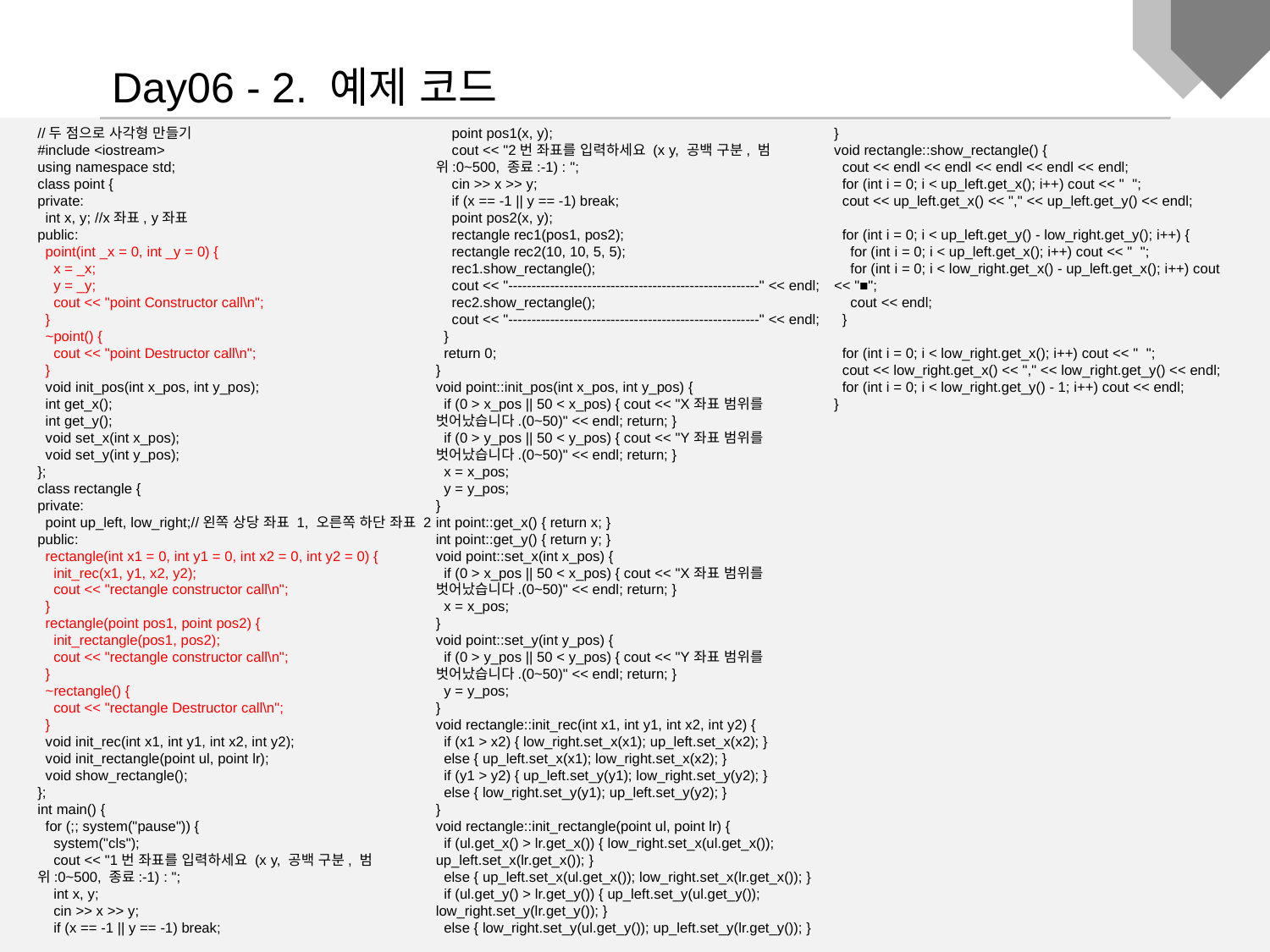

Day06 - 2. 예제 코드
//두 점으로 사각형 만들기
#include <iostream>
using namespace std;
class point {
private:
  int x, y; //x좌표, y좌표
public:
  point(int _x = 0, int _y = 0) {
    x = _x;
    y = _y;
    cout << "point Constructor call\n";
  }
  ~point() {
    cout << "point Destructor call\n";
  }
  void init_pos(int x_pos, int y_pos);
  int get_x();
  int get_y();
  void set_x(int x_pos);
  void set_y(int y_pos);
};
class rectangle {
private:
  point up_left, low_right;//왼쪽 상당 좌표 1, 오른쪽 하단 좌표 2
public:
  rectangle(int x1 = 0, int y1 = 0, int x2 = 0, int y2 = 0) {
    init_rec(x1, y1, x2, y2);
    cout << "rectangle constructor call\n";
  }
  rectangle(point pos1, point pos2) {
    init_rectangle(pos1, pos2);
    cout << "rectangle constructor call\n";
  }
  ~rectangle() {
    cout << "rectangle Destructor call\n";
  }
  void init_rec(int x1, int y1, int x2, int y2);
  void init_rectangle(point ul, point lr);
  void show_rectangle();
};
int main() {
  for (;; system("pause")) {
    system("cls");
    cout << "1번 좌표를 입력하세요 (x y, 공백 구분, 범위:0~500, 종료:-1) : ";
    int x, y;
    cin >> x >> y;
    if (x == -1 || y == -1) break;
    point pos1(x, y);
    cout << "2번 좌표를 입력하세요 (x y, 공백 구분, 범위:0~500, 종료:-1) : ";
    cin >> x >> y;
    if (x == -1 || y == -1) break;
    point pos2(x, y);
    rectangle rec1(pos1, pos2);
    rectangle rec2(10, 10, 5, 5);
    rec1.show_rectangle();
    cout << "------------------------------------------------------" << endl;
    rec2.show_rectangle();
    cout << "------------------------------------------------------" << endl;
  }
  return 0;
}
void point::init_pos(int x_pos, int y_pos) {
  if (0 > x_pos || 50 < x_pos) { cout << "X좌표 범위를 벗어났습니다.(0~50)" << endl; return; }
  if (0 > y_pos || 50 < y_pos) { cout << "Y좌표 범위를 벗어났습니다.(0~50)" << endl; return; }
  x = x_pos;
  y = y_pos;
}
int point::get_x() { return x; }
int point::get_y() { return y; }
void point::set_x(int x_pos) {
  if (0 > x_pos || 50 < x_pos) { cout << "X좌표 범위를 벗어났습니다.(0~50)" << endl; return; }
  x = x_pos;
}
void point::set_y(int y_pos) {
  if (0 > y_pos || 50 < y_pos) { cout << "Y좌표 범위를 벗어났습니다.(0~50)" << endl; return; }
  y = y_pos;
}
void rectangle::init_rec(int x1, int y1, int x2, int y2) {
  if (x1 > x2) { low_right.set_x(x1); up_left.set_x(x2); }
  else { up_left.set_x(x1); low_right.set_x(x2); }
  if (y1 > y2) { up_left.set_y(y1); low_right.set_y(y2); }
  else { low_right.set_y(y1); up_left.set_y(y2); }
}
void rectangle::init_rectangle(point ul, point lr) {
  if (ul.get_x() > lr.get_x()) { low_right.set_x(ul.get_x()); up_left.set_x(lr.get_x()); }
  else { up_left.set_x(ul.get_x()); low_right.set_x(lr.get_x()); }
  if (ul.get_y() > lr.get_y()) { up_left.set_y(ul.get_y()); low_right.set_y(lr.get_y()); }
  else { low_right.set_y(ul.get_y()); up_left.set_y(lr.get_y()); }
}
void rectangle::show_rectangle() {
  cout << endl << endl << endl << endl << endl;
  for (int i = 0; i < up_left.get_x(); i++) cout << "  ";
  cout << up_left.get_x() << "," << up_left.get_y() << endl;

  for (int i = 0; i < up_left.get_y() - low_right.get_y(); i++) {
    for (int i = 0; i < up_left.get_x(); i++) cout << "  ";
    for (int i = 0; i < low_right.get_x() - up_left.get_x(); i++) cout << "■";
    cout << endl;
  }

  for (int i = 0; i < low_right.get_x(); i++) cout << "  ";
  cout << low_right.get_x() << "," << low_right.get_y() << endl;
  for (int i = 0; i < low_right.get_y() - 1; i++) cout << endl;
}